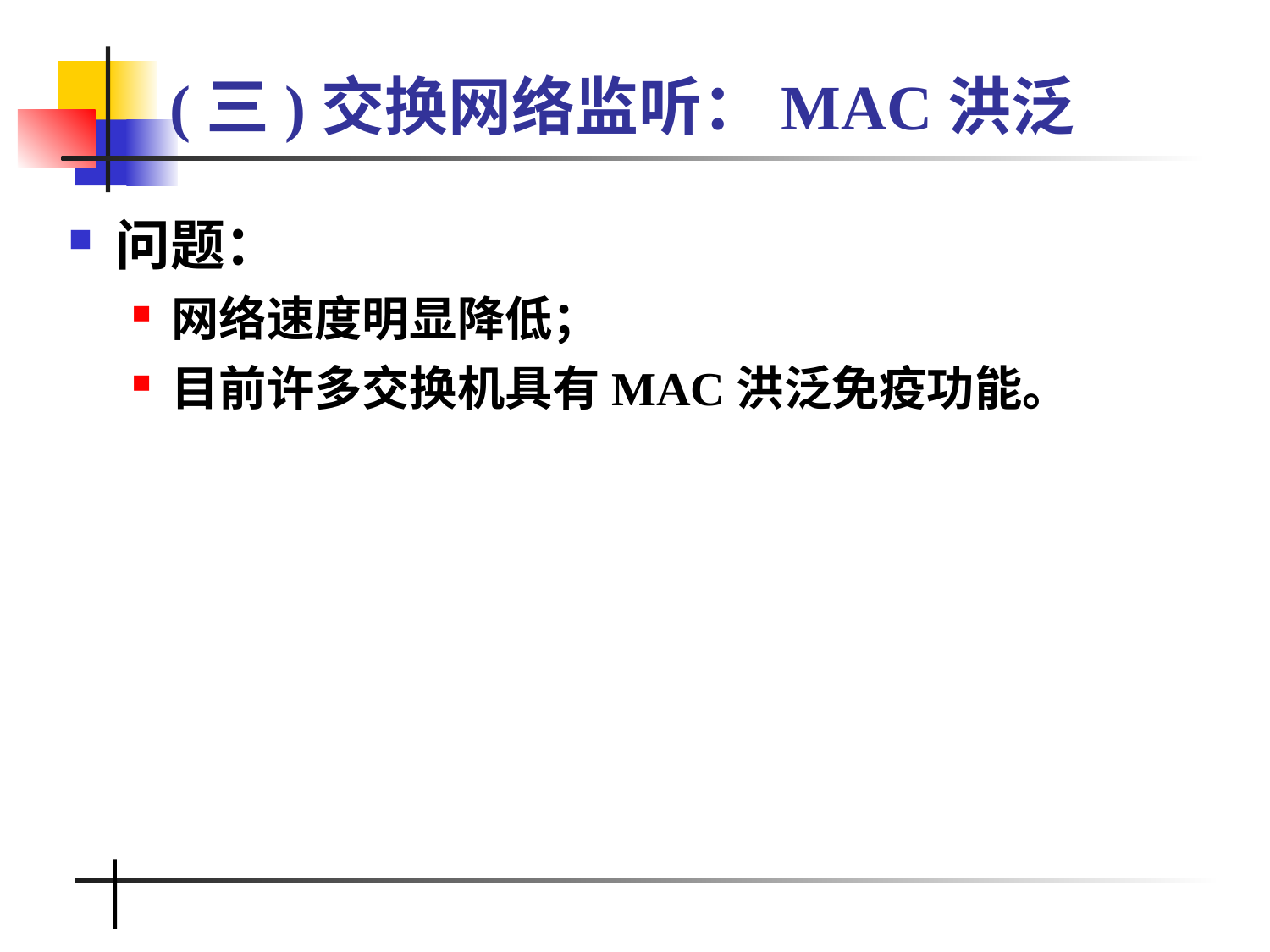

# (三)交换网络监听：MAC洪泛
问题：
网络速度明显降低；
目前许多交换机具有MAC洪泛免疫功能。